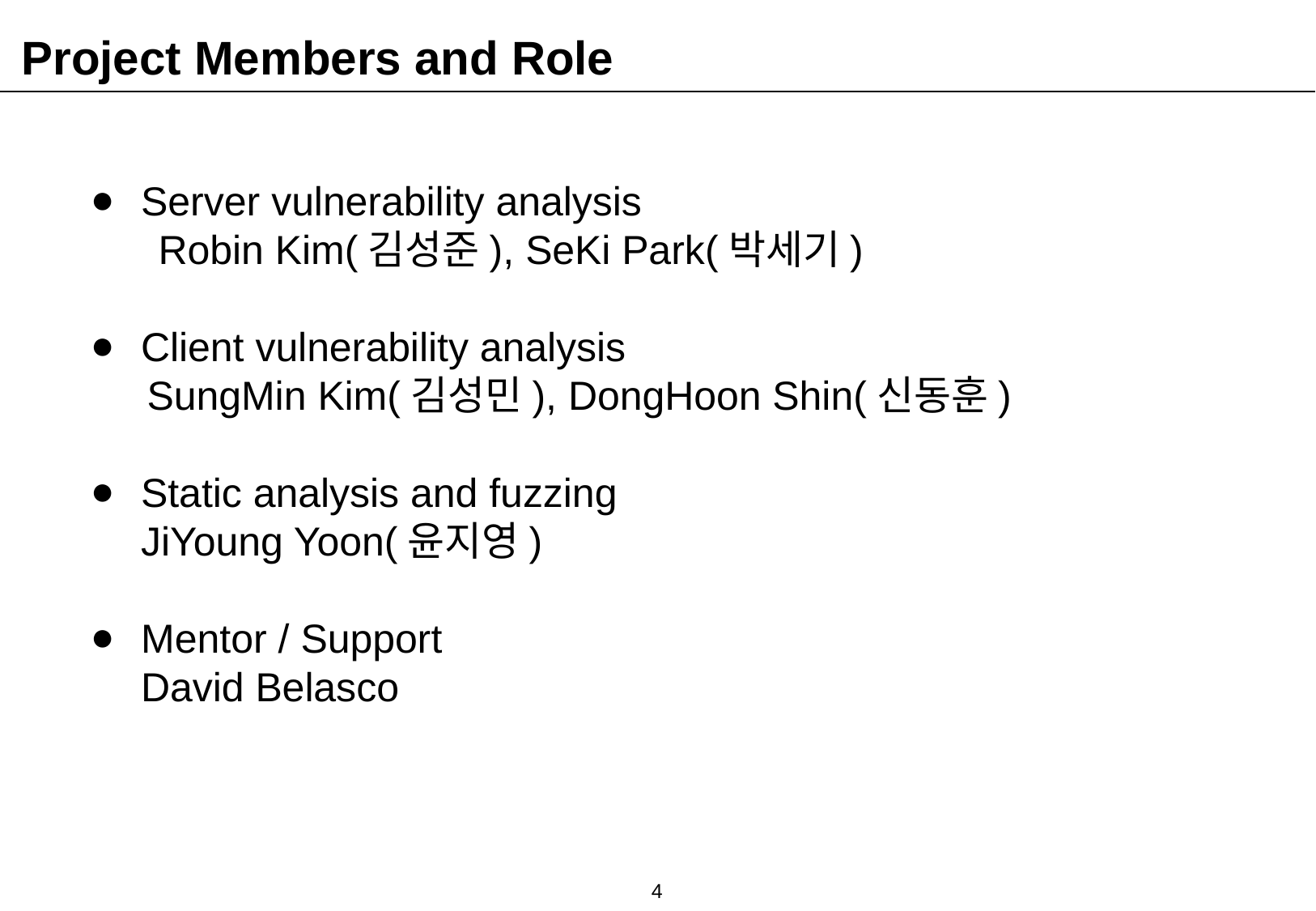

Project Members and Role
Server vulnerability analysis
      Robin Kim(김성준), SeKi Park(박세기)

Client vulnerability analysis
     SungMin Kim(김성민), DongHoon Shin(신동훈)

Static analysis and fuzzing
JiYoung Yoon(윤지영)

Mentor / Support
David Belasco
4